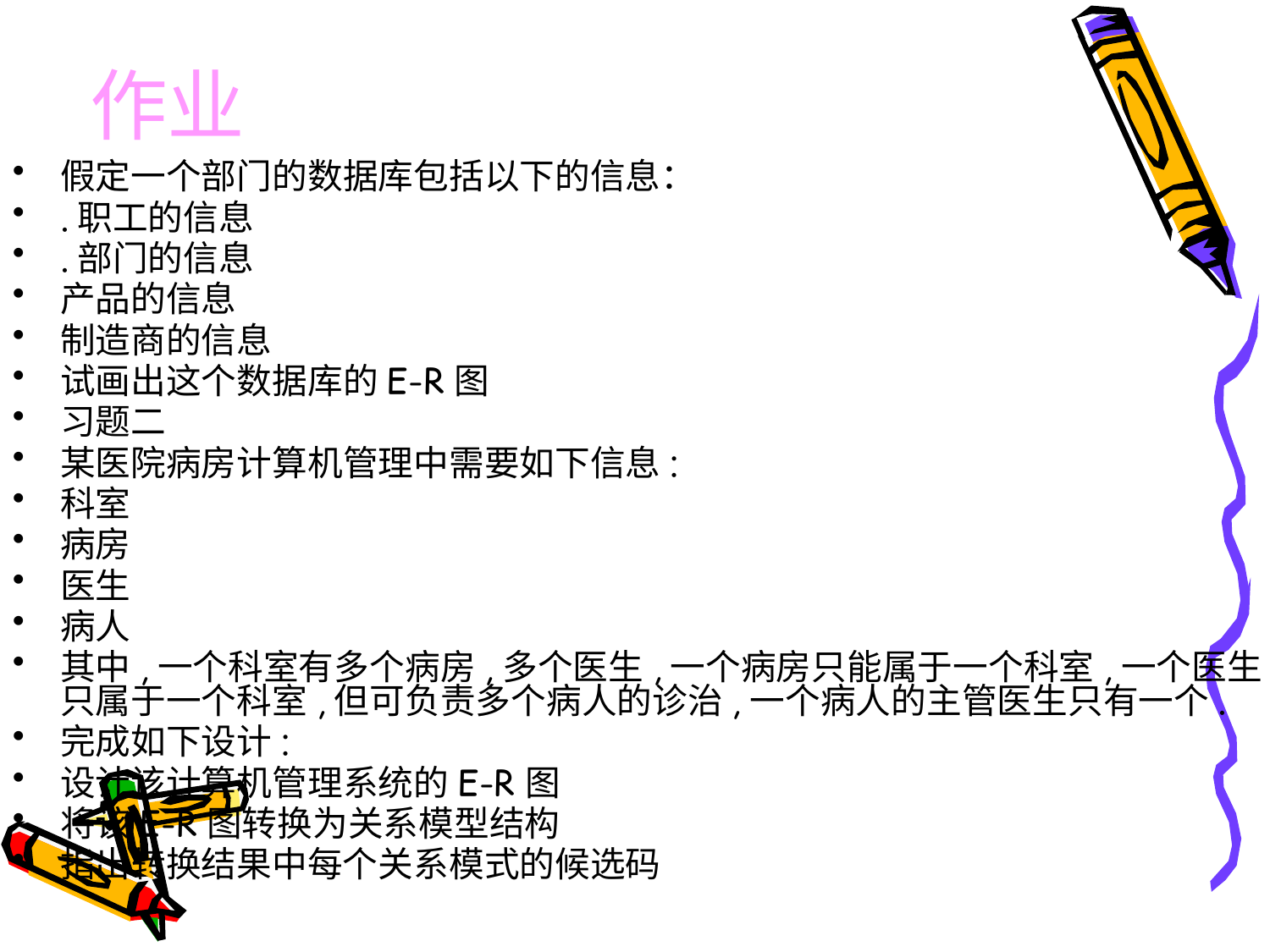

# 作业
假定一个部门的数据库包括以下的信息：
.职工的信息
.部门的信息
产品的信息
制造商的信息
试画出这个数据库的E-R图
习题二
某医院病房计算机管理中需要如下信息:
科室
病房
医生
病人
其中,一个科室有多个病房,多个医生,一个病房只能属于一个科室,一个医生只属于一个科室,但可负责多个病人的诊治,一个病人的主管医生只有一个.
完成如下设计:
设计该计算机管理系统的E-R图
将该E-R图转换为关系模型结构
指出转换结果中每个关系模式的候选码